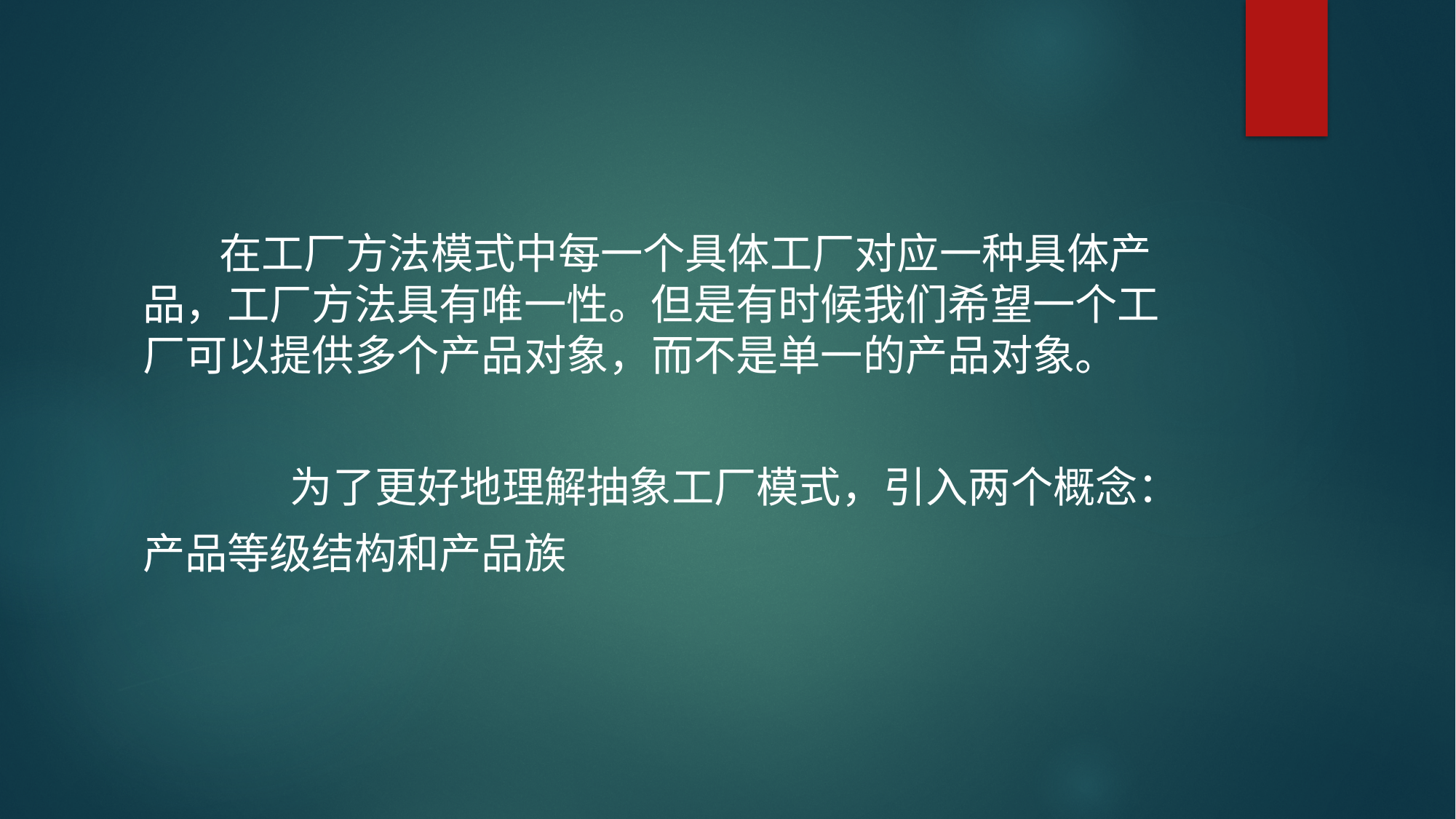

在工厂方法模式中每一个具体工厂对应一种具体产品，工厂方法具有唯一性。但是有时候我们希望一个工厂可以提供多个产品对象，而不是单一的产品对象。

	   为了更好地理解抽象工厂模式，引入两个概念：
产品等级结构和产品族